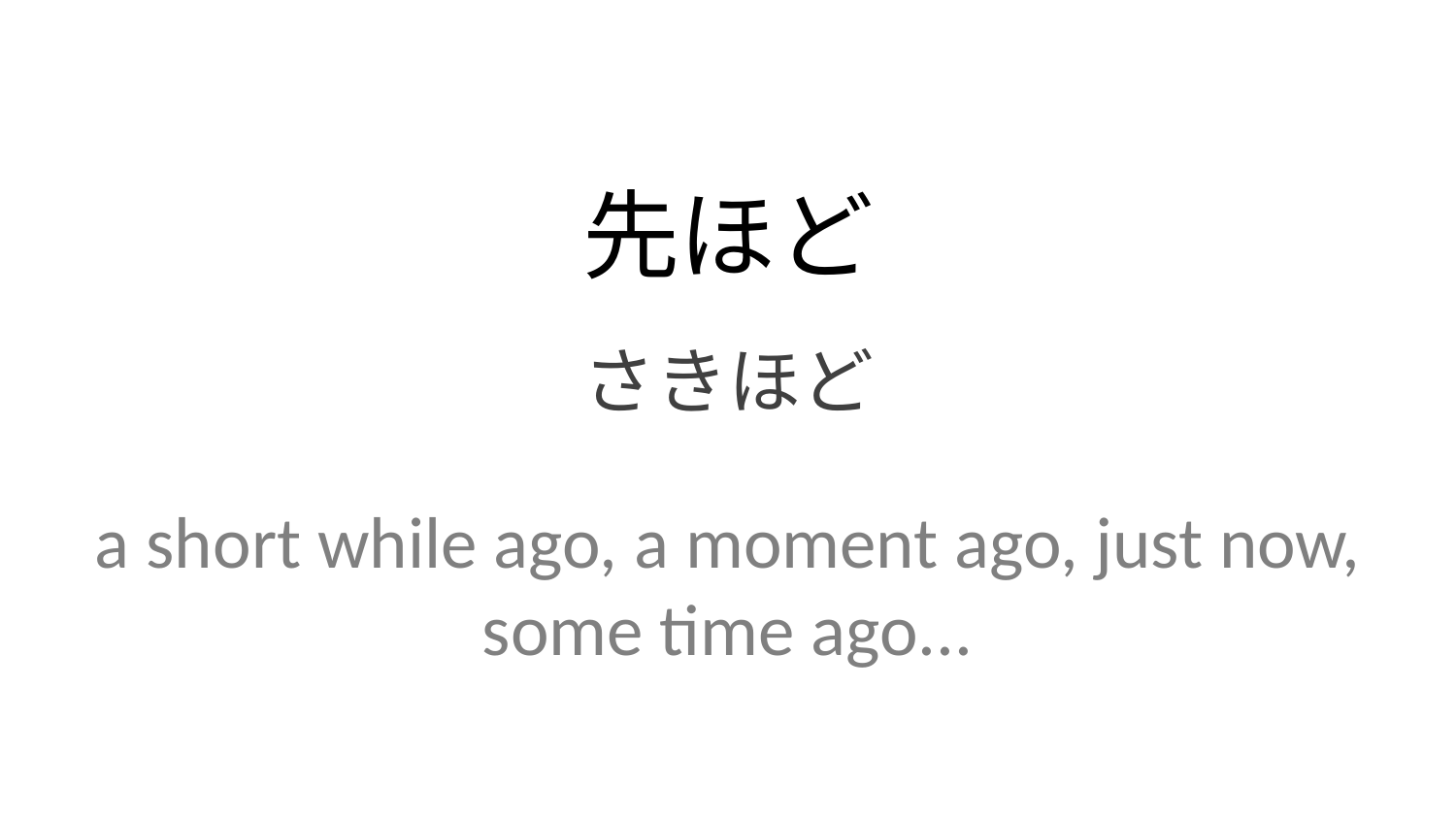

先ほど

さきほど
a short while ago, a moment ago, just now, some time ago...